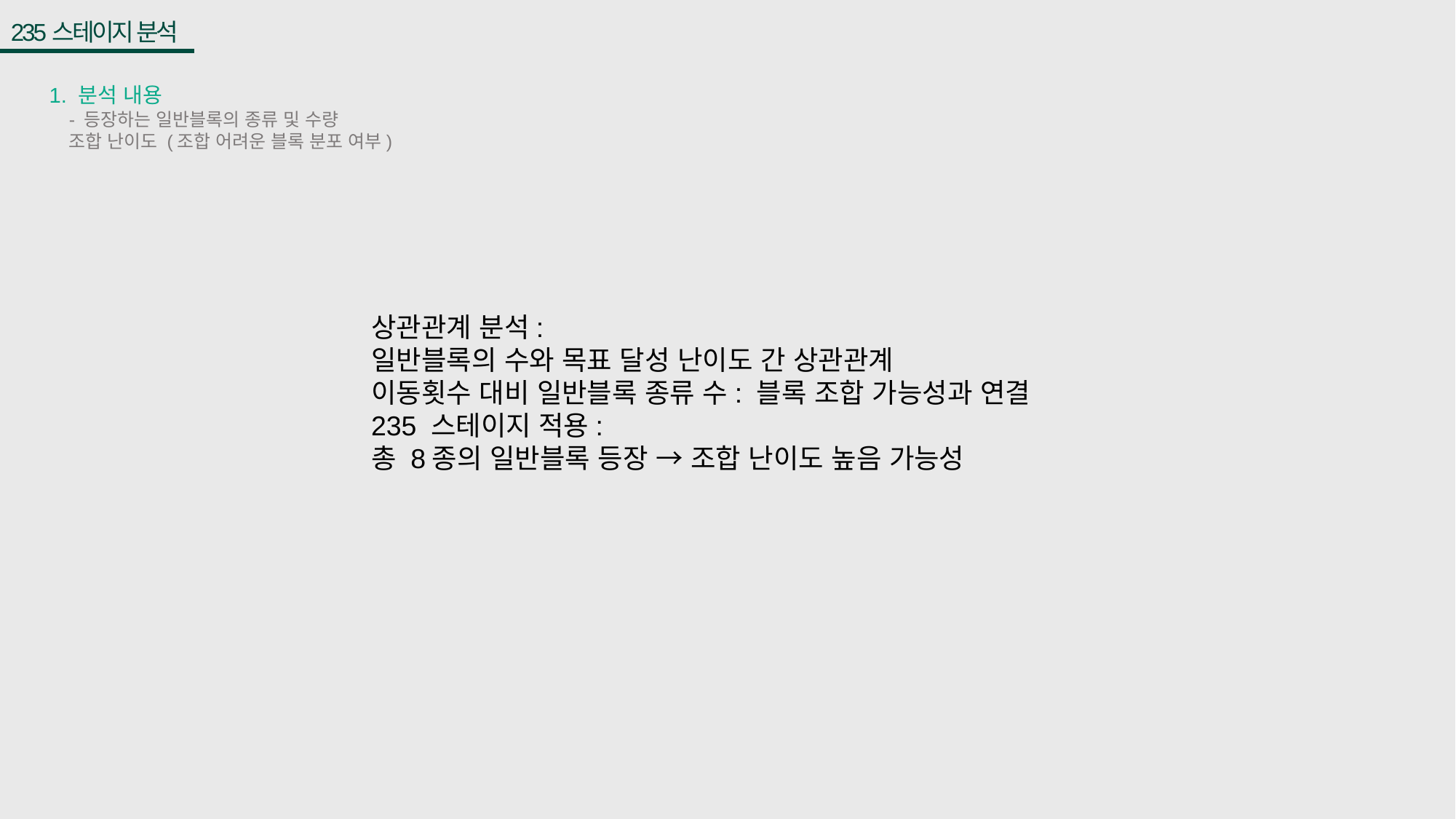

235스테이지 분석
1. 분석 내용
- 등장하는 일반블록의 종류 및 수량
조합 난이도 (조합 어려운 블록 분포 여부)
상관관계 분석:
일반블록의 수와 목표 달성 난이도 간 상관관계
이동횟수 대비 일반블록 종류 수: 블록 조합 가능성과 연결
235 스테이지 적용:
총 8종의 일반블록 등장 → 조합 난이도 높음 가능성